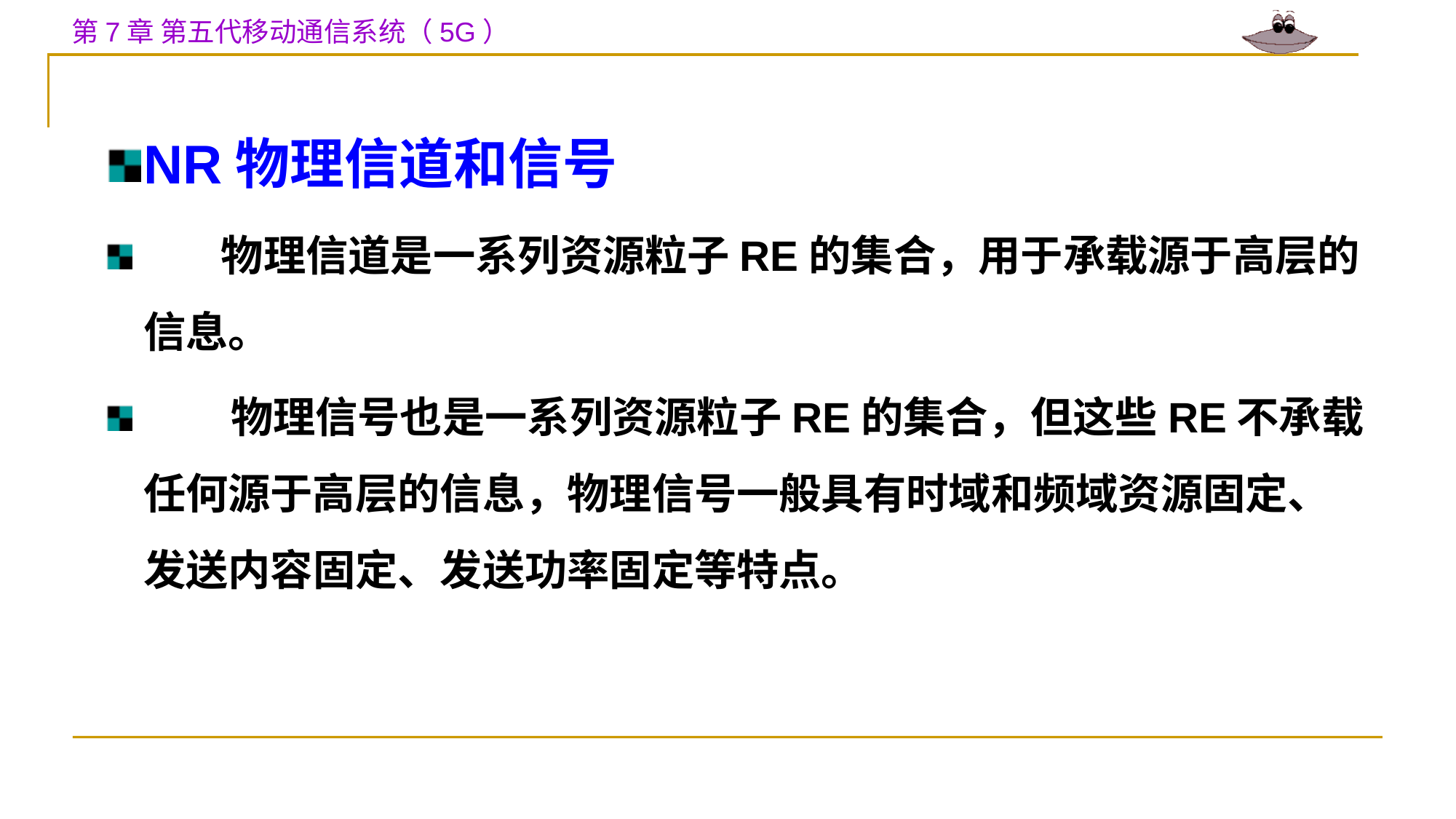

NR物理信道和信号
       物理信道是一系列资源粒子RE的集合，用于承载源于高层的信息。
        物理信号也是一系列资源粒子RE的集合，但这些RE不承载任何源于高层的信息，物理信号一般具有时域和频域资源固定、发送内容固定、发送功率固定等特点。